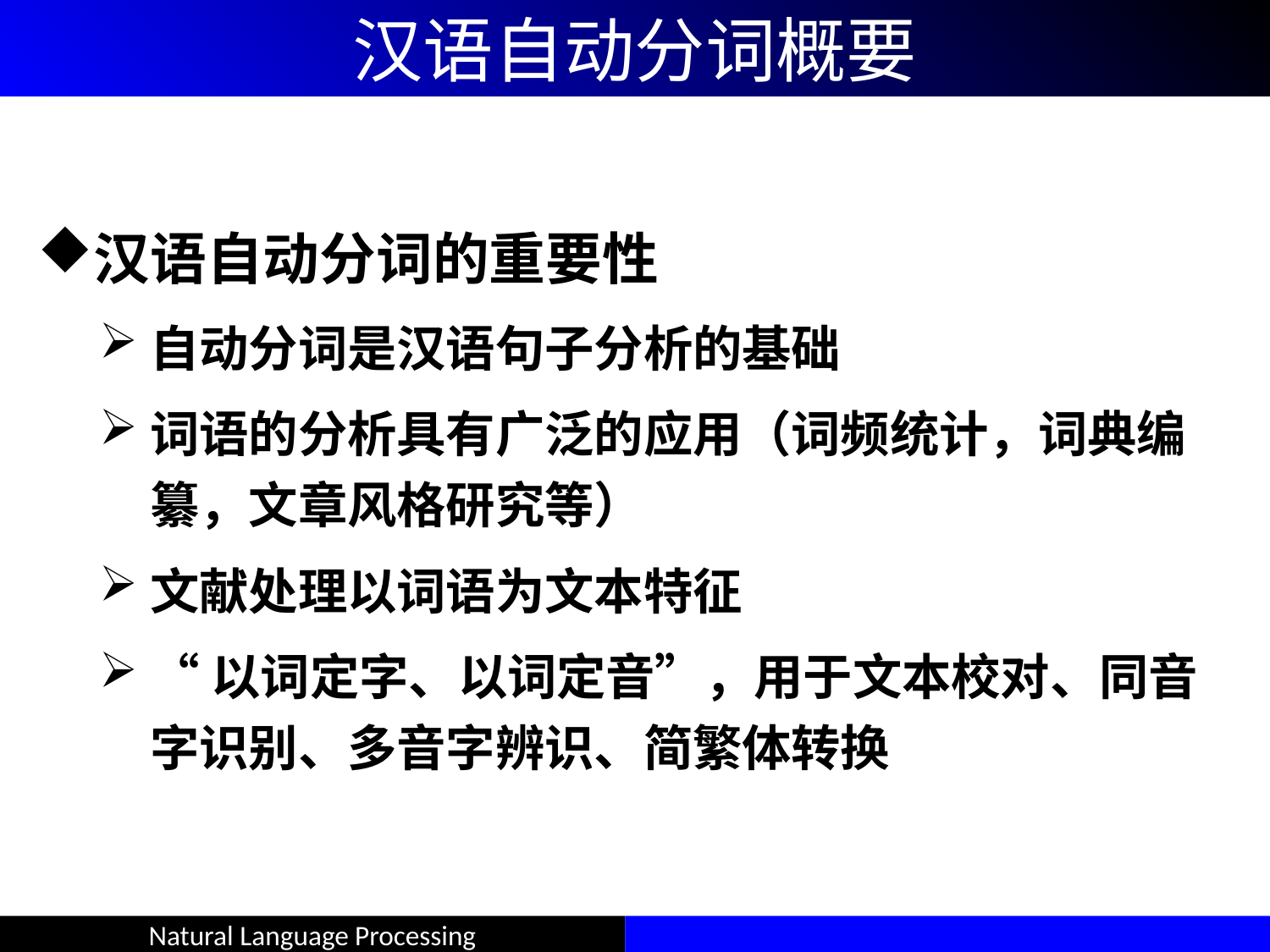

# 汉语自动分词概要
汉语自动分词的重要性
自动分词是汉语句子分析的基础
词语的分析具有广泛的应用（词频统计，词典编纂，文章风格研究等）
文献处理以词语为文本特征
“以词定字、以词定音”，用于文本校对、同音字识别、多音字辨识、简繁体转换